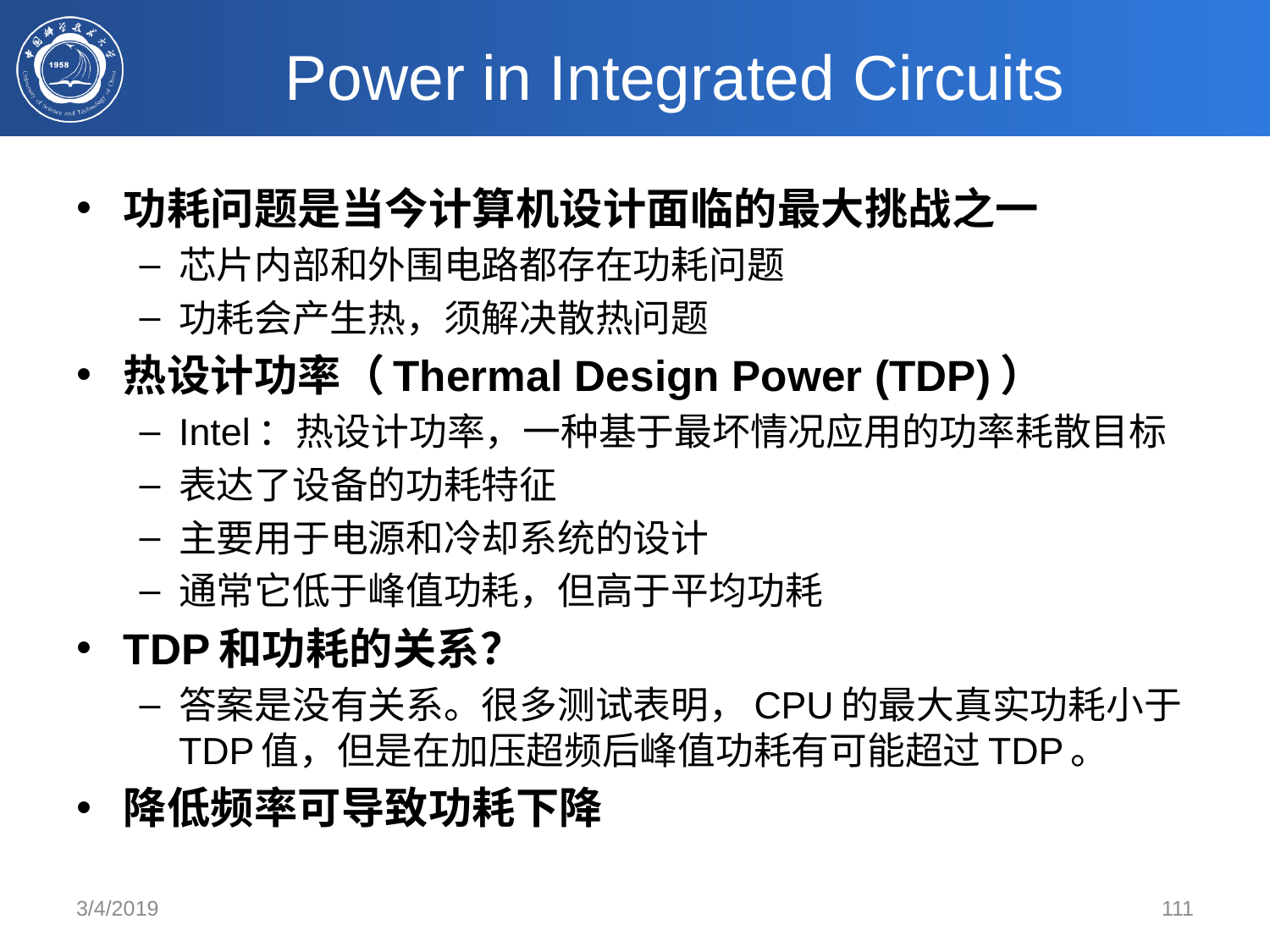

# Power in Integrated Circuits
功耗问题是当今计算机设计面临的最大挑战之一
芯片内部和外围电路都存在功耗问题
功耗会产生热，须解决散热问题
热设计功率（Thermal Design Power (TDP)）
Intel：热设计功率，一种基于最坏情况应用的功率耗散目标
表达了设备的功耗特征
主要用于电源和冷却系统的设计
通常它低于峰值功耗，但高于平均功耗
TDP和功耗的关系？
答案是没有关系。很多测试表明，CPU的最大真实功耗小于TDP值，但是在加压超频后峰值功耗有可能超过TDP。
降低频率可导致功耗下降

3/4/2019
111